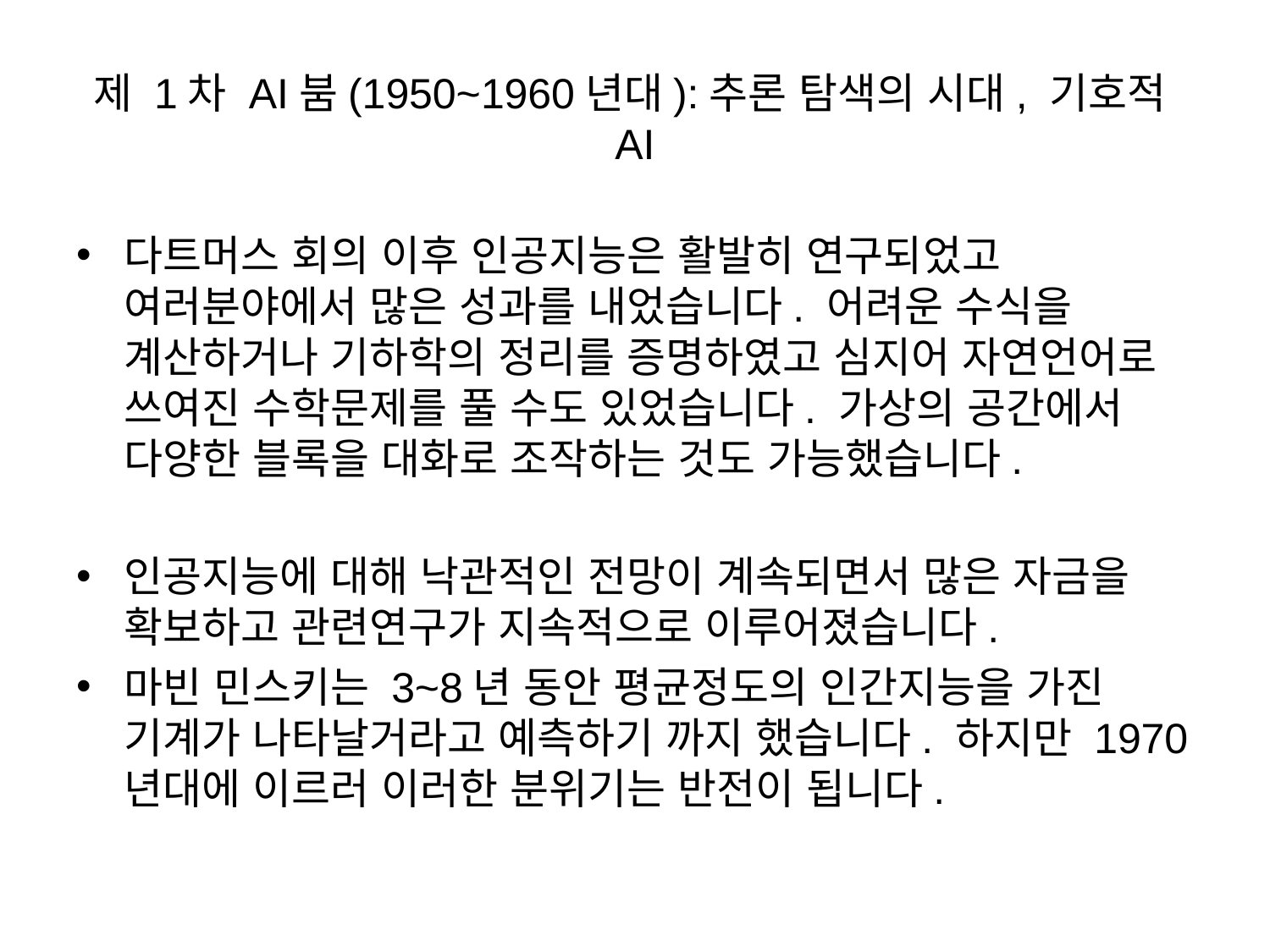

# 제 1차 AI붐(1950~1960년대):추론 탐색의 시대, 기호적AI
다트머스 회의 이후 인공지능은 활발히 연구되었고 여러분야에서 많은 성과를 내었습니다. 어려운 수식을 계산하거나 기하학의 정리를 증명하였고 심지어 자연언어로 쓰여진 수학문제를 풀 수도 있었습니다. 가상의 공간에서 다양한 블록을 대화로 조작하는 것도 가능했습니다.

인공지능에 대해 낙관적인 전망이 계속되면서 많은 자금을 확보하고 관련연구가 지속적으로 이루어졌습니다.
마빈 민스키는 3~8년 동안 평균정도의 인간지능을 가진 기계가 나타날거라고 예측하기 까지 했습니다. 하지만 1970년대에 이르러 이러한 분위기는 반전이 됩니다.